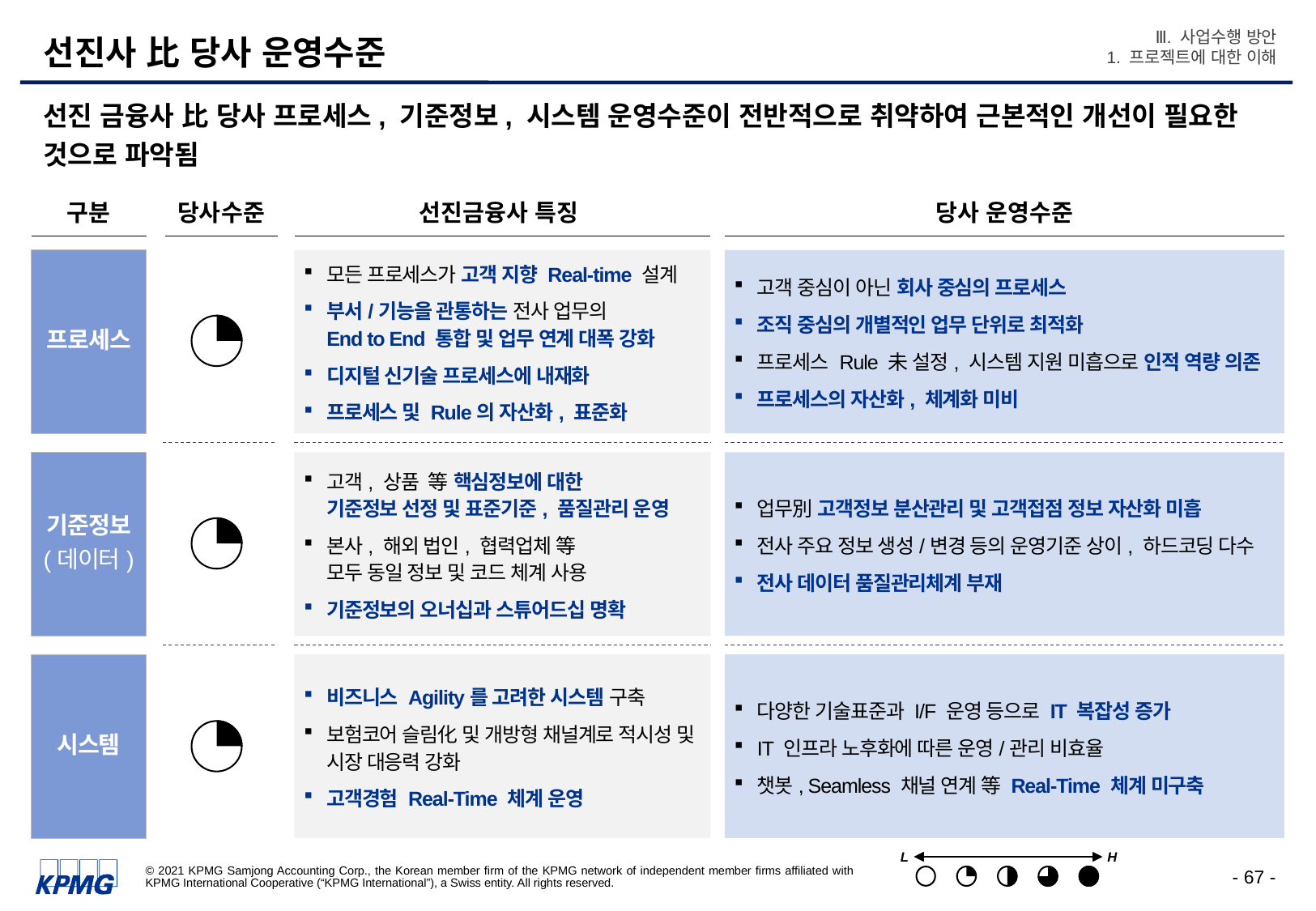

Ⅲ. 사업수행 방안
1. 프로젝트에 대한 이해
# 선진사 比 당사 운영수준
선진 금융사 比 당사 프로세스, 기준정보, 시스템 운영수준이 전반적으로 취약하여 근본적인 개선이 필요한 것으로 파악됨
당사 운영수준
구분
당사수준
선진금융사 특징
프로세스
모든 프로세스가 고객 지향 Real-time 설계
부서/기능을 관통하는 전사 업무의
End to End 통합 및 업무 연계 대폭 강화
디지털 신기술 프로세스에 내재화
프로세스 및 Rule의 자산화, 표준화
고객 중심이 아닌 회사 중심의 프로세스
조직 중심의 개별적인 업무 단위로 최적화
프로세스 Rule 未 설정, 시스템 지원 미흡으로 인적 역량 의존
프로세스의 자산화, 체계화 미비

기준정보
(데이터)
고객, 상품  等 핵심정보에 대한
기준정보 선정 및 표준기준, 품질관리 운영
본사, 해외 법인, 협력업체 等
모두 동일 정보 및 코드 체계 사용
기준정보의 오너십과 스튜어드십 명확
업무別 고객정보 분산관리 및 고객접점 정보 자산화 미흡
전사 주요 정보 생성/변경 등의 운영기준 상이, 하드코딩 다수
전사 데이터 품질관리체계 부재

시스템
비즈니스 Agility를 고려한 시스템 구축
보험코어 슬림化 및 개방형 채널계로 적시성 및 시장 대응력 강화
고객경험 Real-Time 체계 운영
다양한 기술표준과 I/F 운영 등으로 IT 복잡성 증가
IT 인프라 노후화에 따른 운영/관리 비효율
챗봇, Seamless 채널 연계 等 Real-Time 체계 미구축

L
H